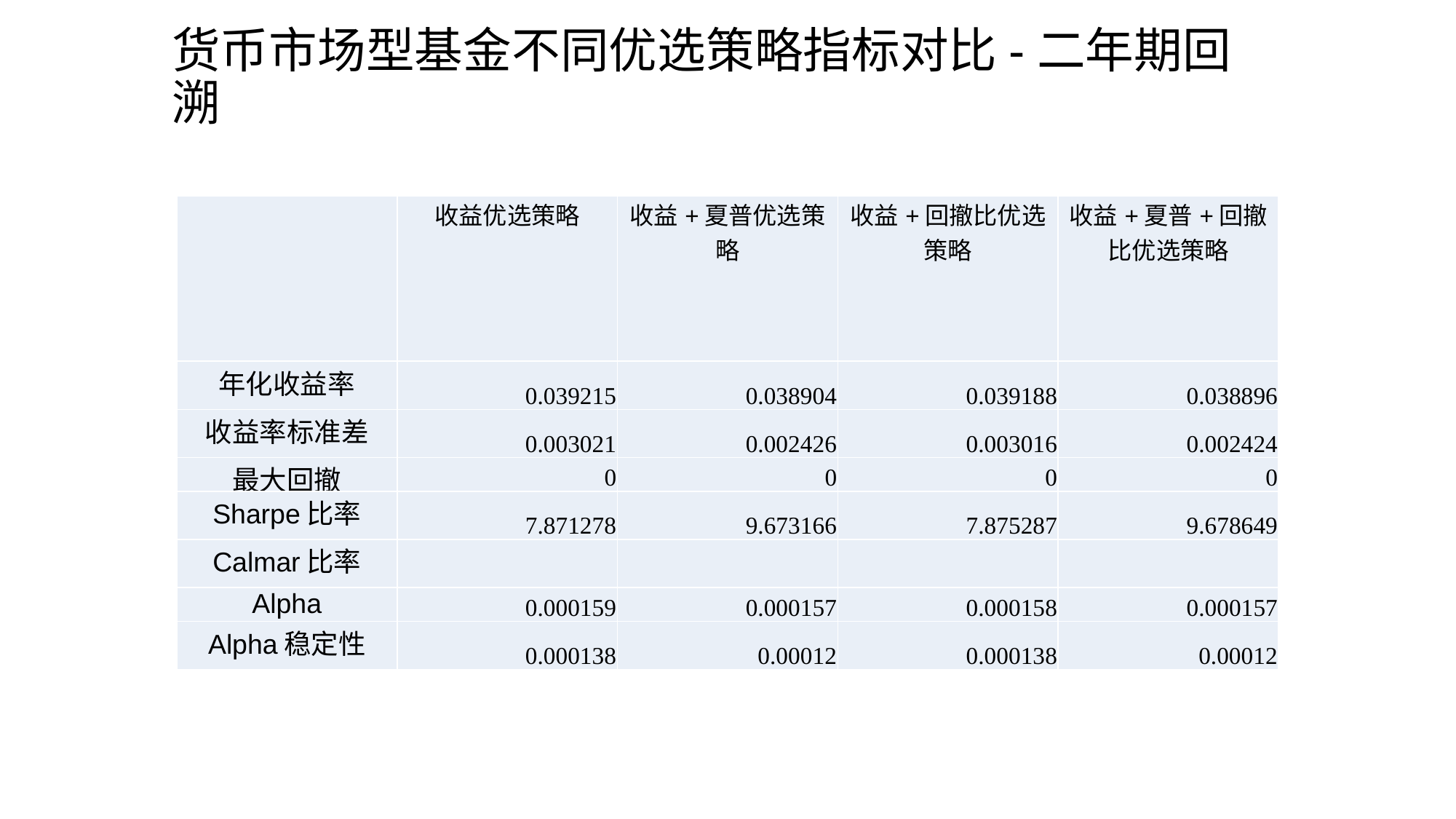

# 货币市场型基金不同优选策略指标对比-二年期回溯
|  | 收益优选策略 | 收益+夏普优选策略 | 收益+回撤比优选策略 | 收益+夏普+回撤比优选策略 |
| --- | --- | --- | --- | --- |
| 年化收益率 | 0.039215 | 0.038904 | 0.039188 | 0.038896 |
| 收益率标准差 | 0.003021 | 0.002426 | 0.003016 | 0.002424 |
| 最大回撤 | 0 | 0 | 0 | 0 |
| Sharpe比率 | 7.871278 | 9.673166 | 7.875287 | 9.678649 |
| Calmar比率 |  |  |  |  |
| Alpha | 0.000159 | 0.000157 | 0.000158 | 0.000157 |
| Alpha稳定性 | 0.000138 | 0.00012 | 0.000138 | 0.00012 |